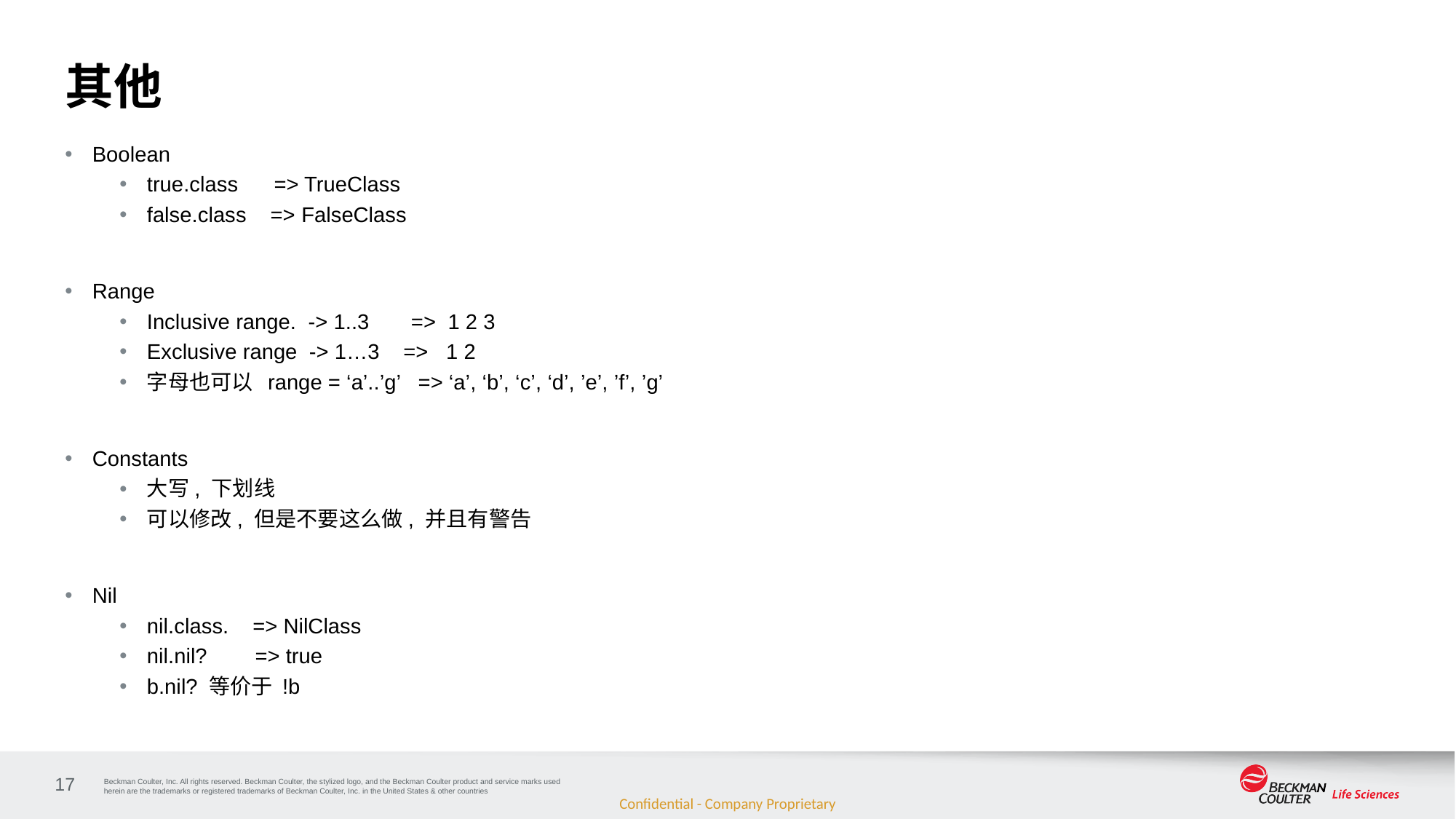

# 其他
Boolean
true.class      => TrueClass
false.class    => FalseClass

Range
Inclusive range.  -> 1..3       =>  1 2 3
Exclusive range  -> 1…3    =>   1 2
字母也可以  range = ‘a’..’g’   => ‘a’, ‘b’, ‘c’, ‘d’, ’e’, ’f’, ’g’

Constants
大写, 下划线
可以修改, 但是不要这么做, 并且有警告

Nil
nil.class.    => NilClass
nil.nil?        => true
b.nil? 等价于 !b